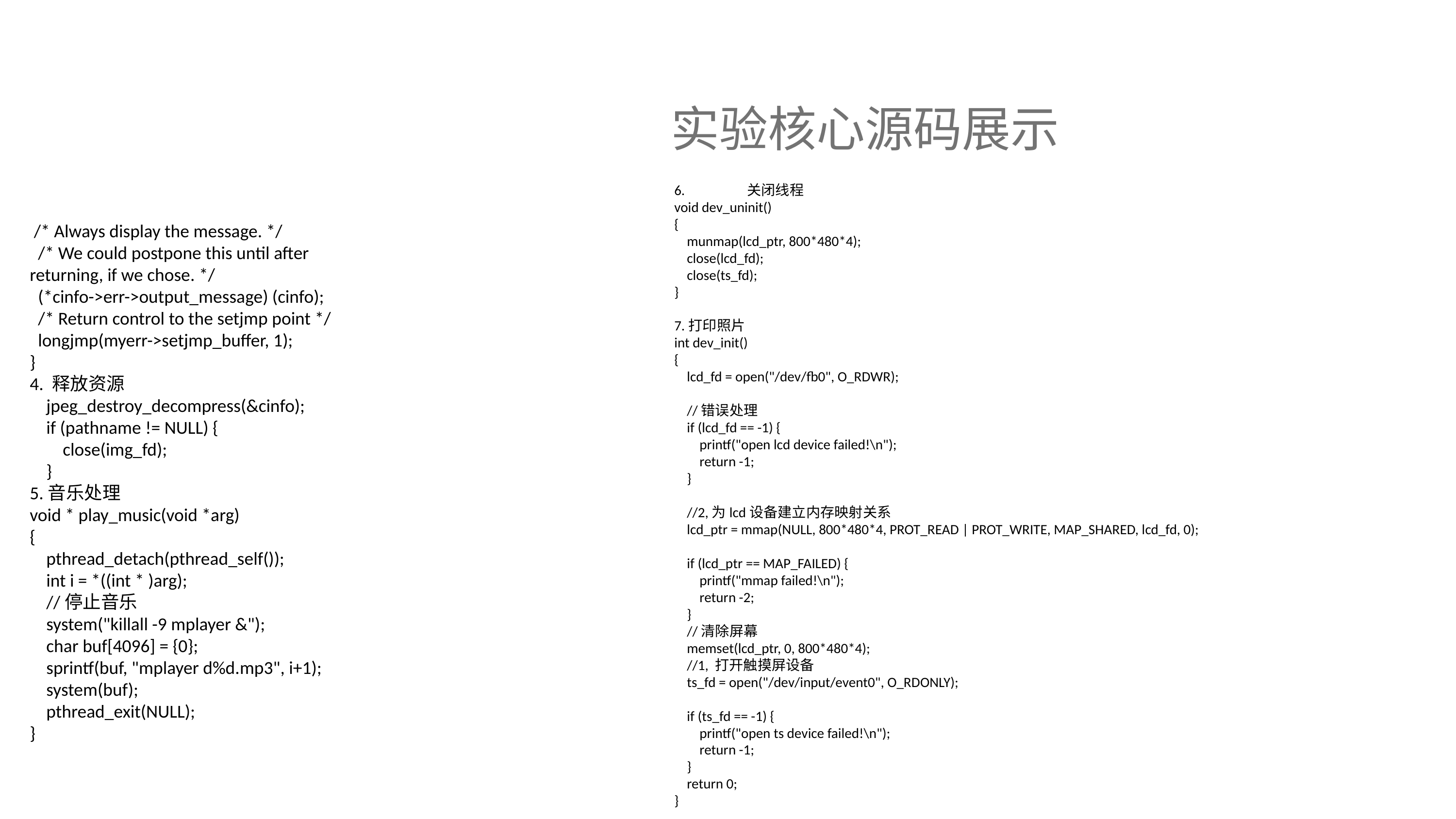

实验核心源码展示
6.	关闭线程
void dev_uninit()
{
    munmap(lcd_ptr, 800*480*4);
    close(lcd_fd);
    close(ts_fd);
}

7.打印照片
int dev_init()
{
    lcd_fd = open("/dev/fb0", O_RDWR);

    //错误处理
    if (lcd_fd == -1) {
        printf("open lcd device failed!\n");
        return -1;
    }

    //2,为lcd设备建立内存映射关系
    lcd_ptr = mmap(NULL, 800*480*4, PROT_READ | PROT_WRITE, MAP_SHARED, lcd_fd, 0);

    if (lcd_ptr == MAP_FAILED) {
        printf("mmap failed!\n");
        return -2;
    }
    //清除屏幕
    memset(lcd_ptr, 0, 800*480*4);
    //1, 打开触摸屏设备
    ts_fd = open("/dev/input/event0", O_RDONLY);

    if (ts_fd == -1) {
        printf("open ts device failed!\n");
        return -1;
    }
    return 0;
}
 /* Always display the message. */
  /* We could postpone this until after returning, if we chose. */
  (*cinfo->err->output_message) (cinfo);
  /* Return control to the setjmp point */
  longjmp(myerr->setjmp_buffer, 1);
}
4. 释放资源
    jpeg_destroy_decompress(&cinfo);
    if (pathname != NULL) {
        close(img_fd);
    }
5.音乐处理
void * play_music(void *arg)
{
    pthread_detach(pthread_self());
    int i = *((int * )arg);
    //停止音乐
    system("killall -9 mplayer &");
    char buf[4096] = {0};
    sprintf(buf, "mplayer d%d.mp3", i+1);
    system(buf);
    pthread_exit(NULL);
}